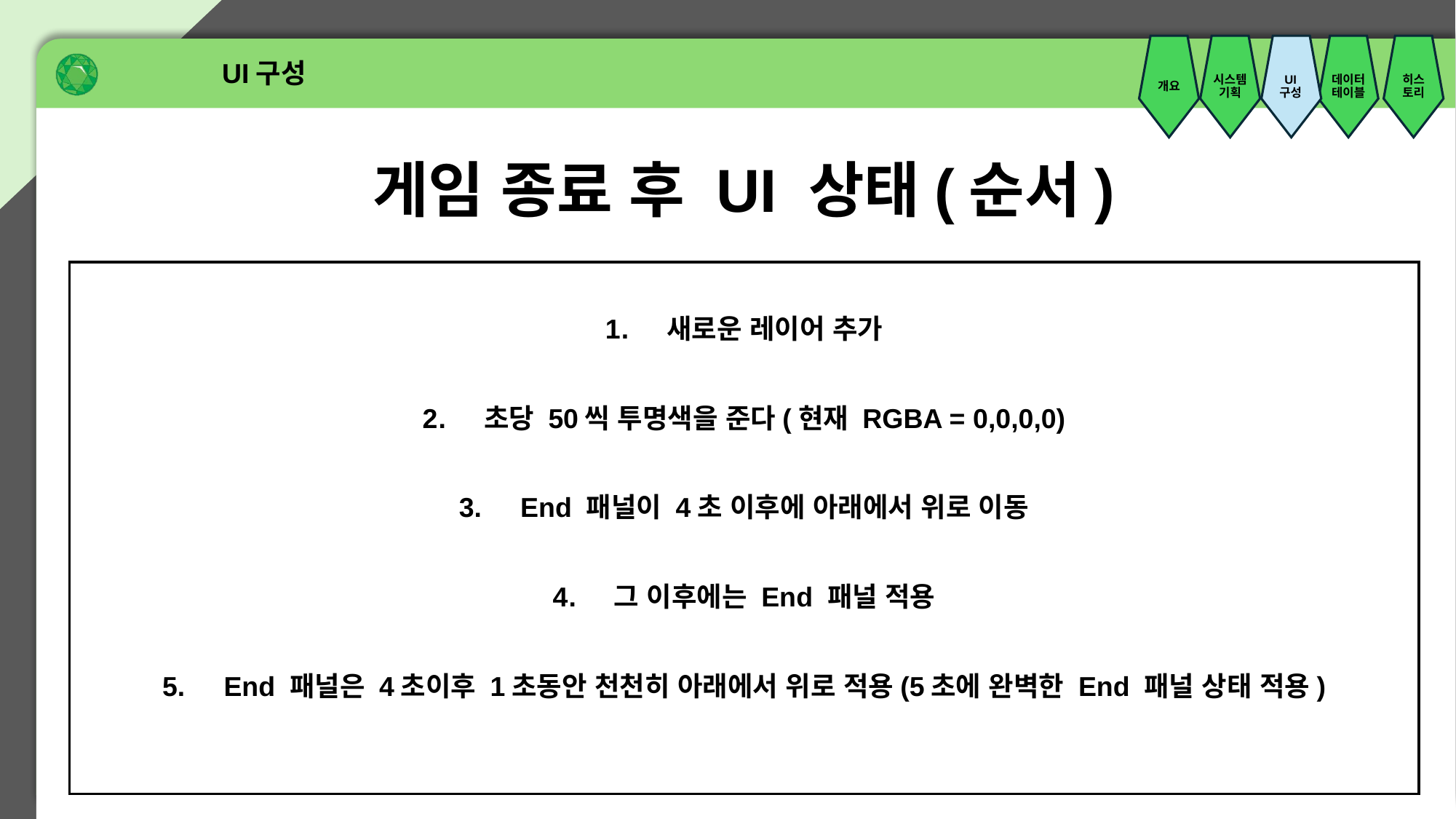

UI구성
개요
시스템기획
UI
구성
데이터테이블
히스토리
게임 종료 후 UI 상태(순서)

새로운 레이어 추가

초당 50씩 투명색을 준다(현재 RGBA = 0,0,0,0)

End 패널이 4초 이후에 아래에서 위로 이동

그 이후에는 End 패널 적용

End 패널은 4초이후 1초동안 천천히 아래에서 위로 적용(5초에 완벽한 End 패널 상태 적용)